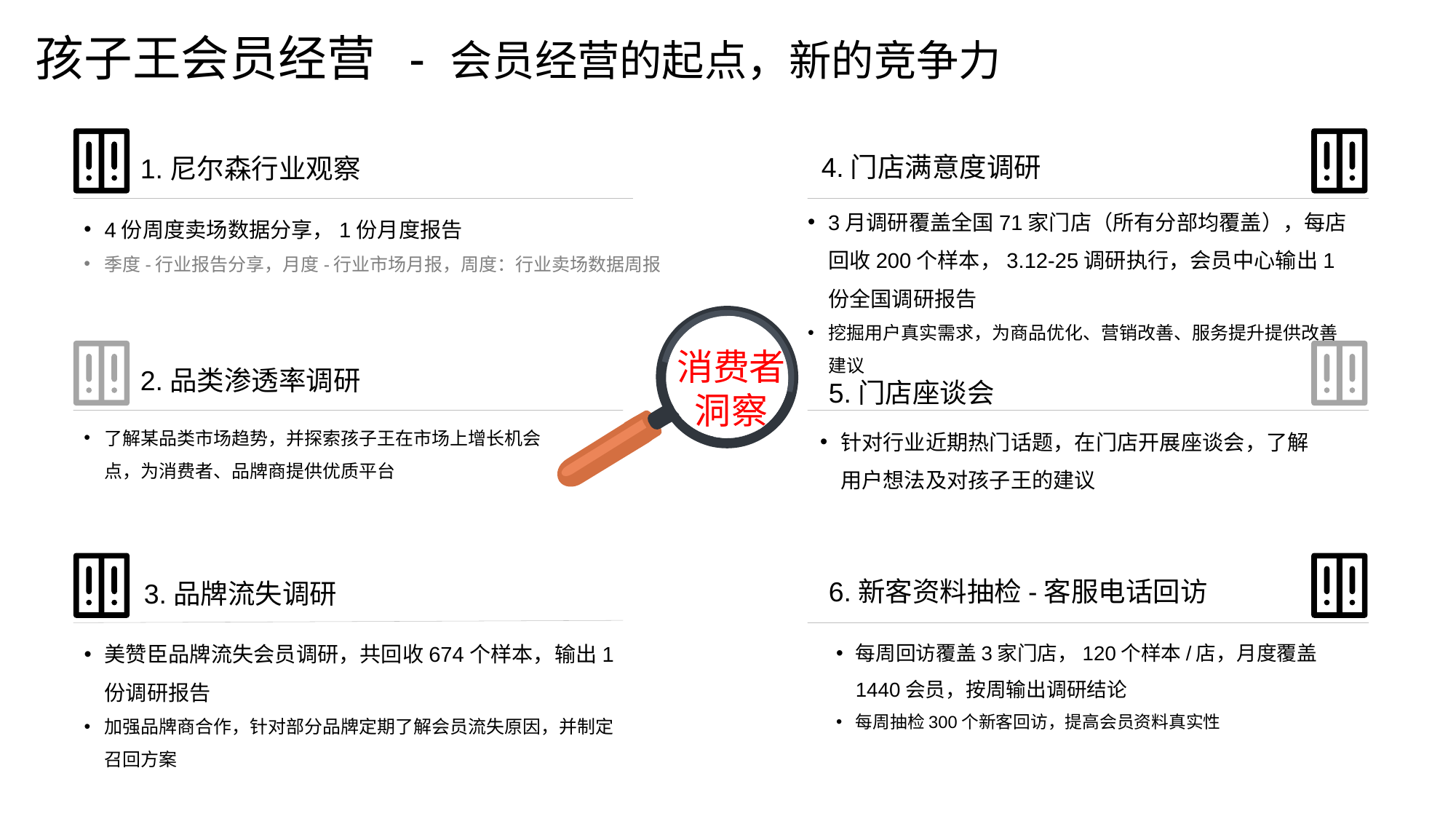

孩子王会员经营  - 会员经营的起点，新的竞争力

4.门店满意度调研
1.尼尔森行业观察
3月调研覆盖全国71家门店（所有分部均覆盖），每店回收200个样本，3.12-25调研执行，会员中心输出1份全国调研报告
挖掘用户真实需求，为商品优化、营销改善、服务提升提供改善建议
4份周度卖场数据分享，1份月度报告
季度-行业报告分享，月度-行业市场月报，周度：行业卖场数据周报

2.品类渗透率调研
5.门店座谈会
了解某品类市场趋势，并探索孩子王在市场上增长机会点，为消费者、品牌商提供优质平台
针对行业近期热门话题，在门店开展座谈会，了解用户想法及对孩子王的建议

6.新客资料抽检-客服电话回访
3.品牌流失调研
美赞臣品牌流失会员调研，共回收674个样本，输出1份调研报告
加强品牌商合作，针对部分品牌定期了解会员流失原因，并制定召回方案
每周回访覆盖3家门店，120个样本/店，月度覆盖1440会员，按周输出调研结论
每周抽检300个新客回访，提高会员资料真实性

消费者洞察